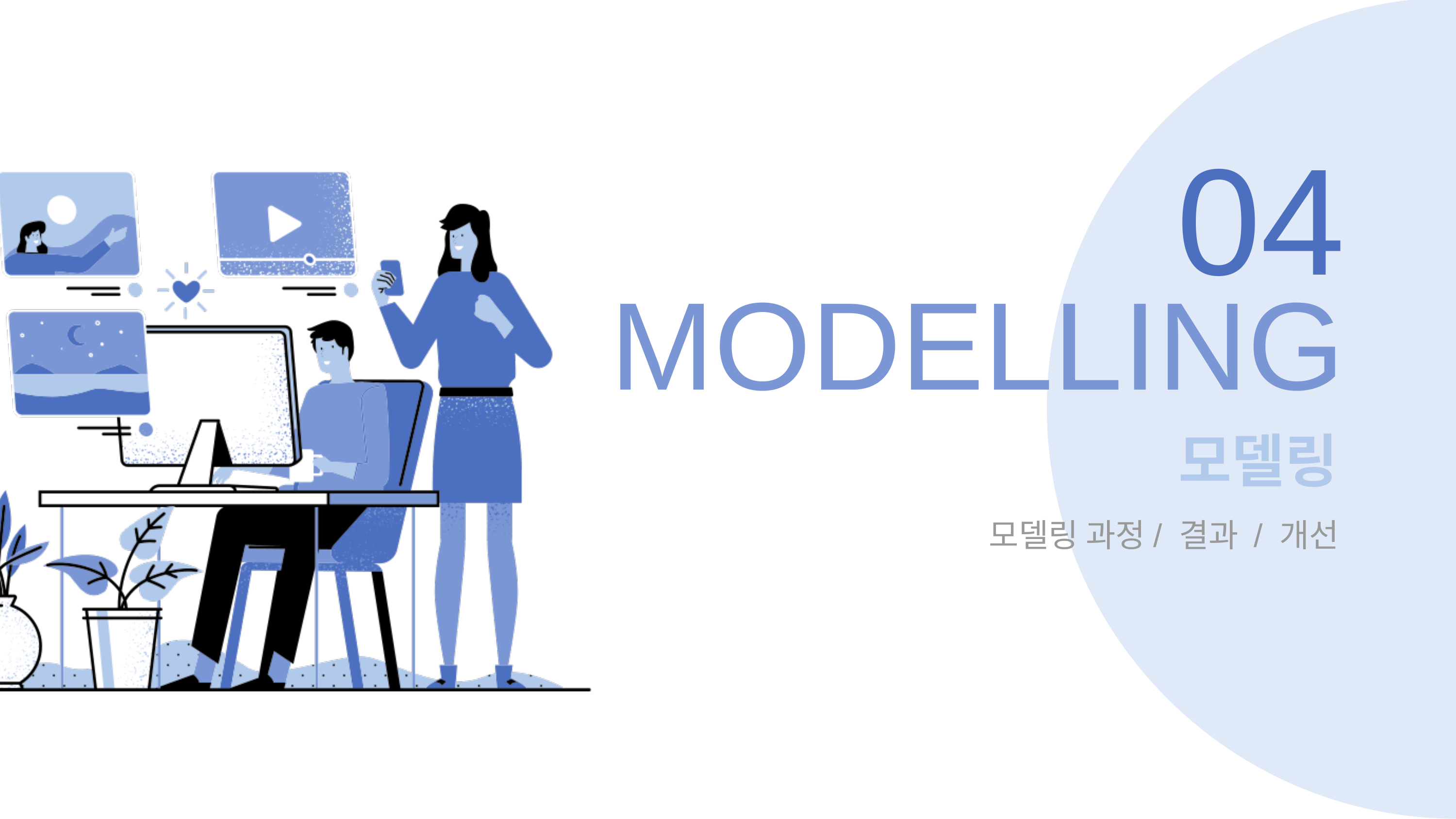

04

MODELLING
모델링
모델링 과정/ 결과 / 개선